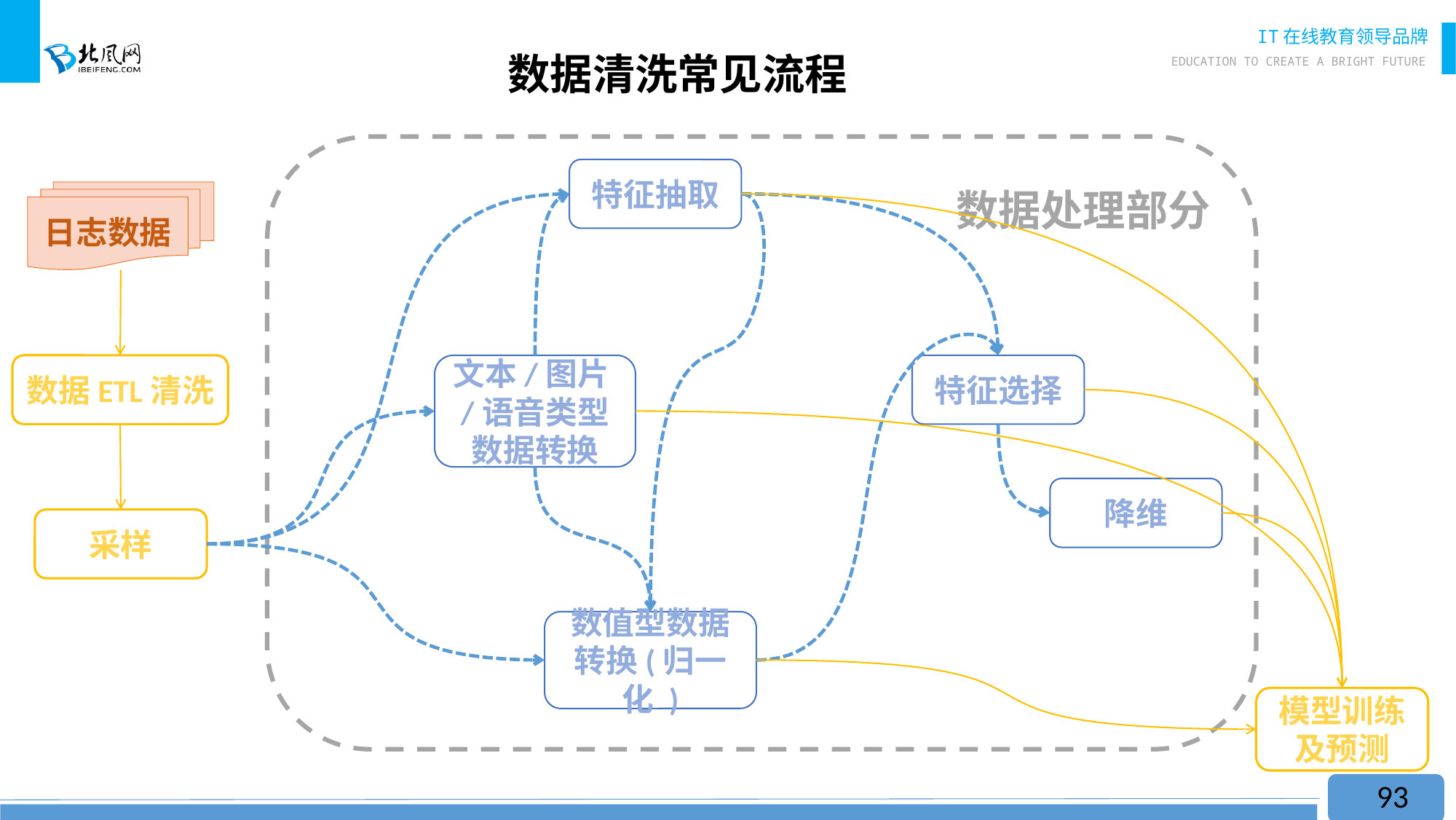

# 数据清洗常见流程

数据处理部分
特征抽取
日志数据
数据ETL清洗
采样
文本/图片/语音类型数据转换
特征选择
降维
数值型数据转换(归一化 )
模型训练及预测